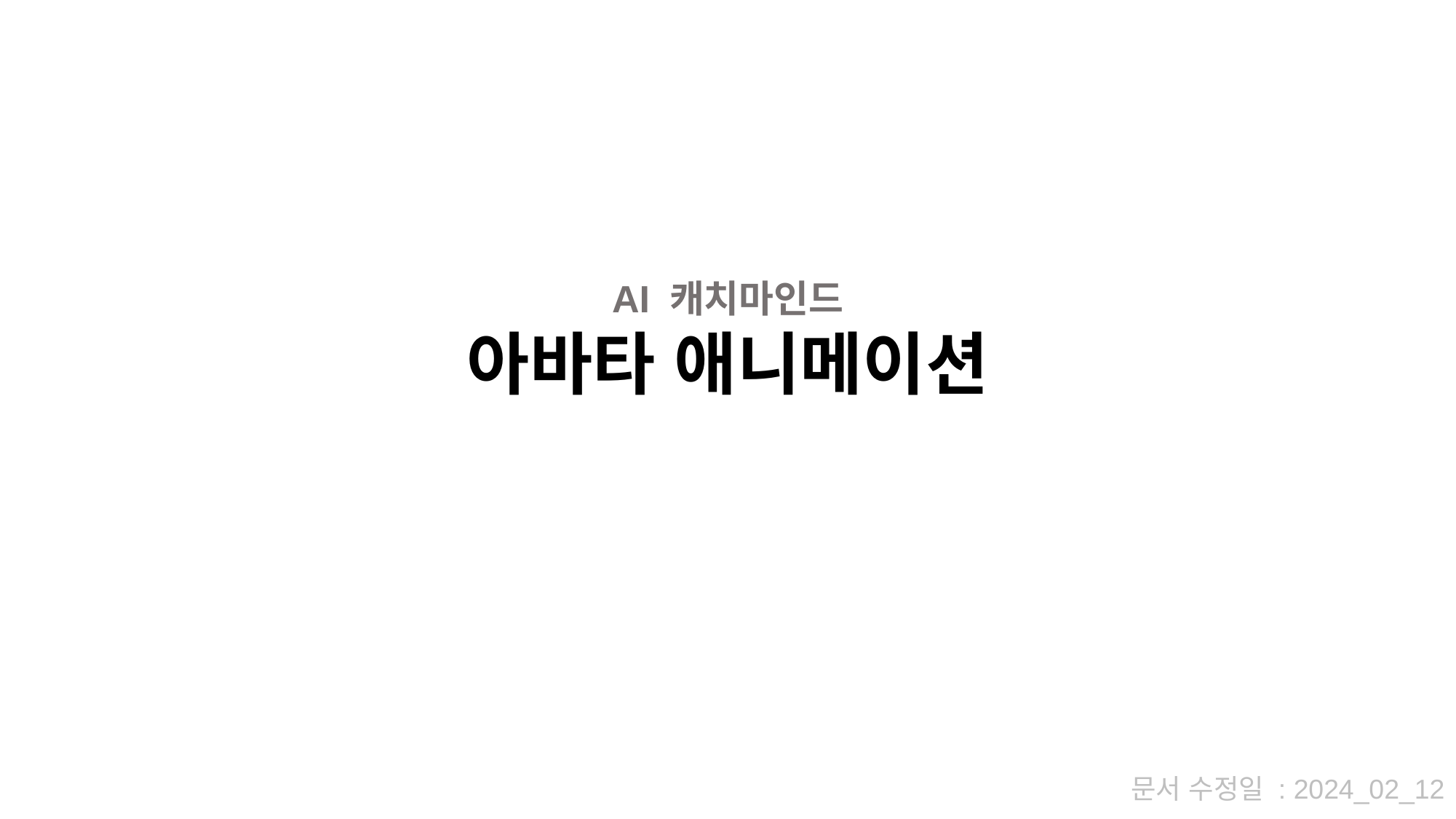

AI 캐치마인드
아바타 애니메이션
문서 수정일 : 2024_02_12